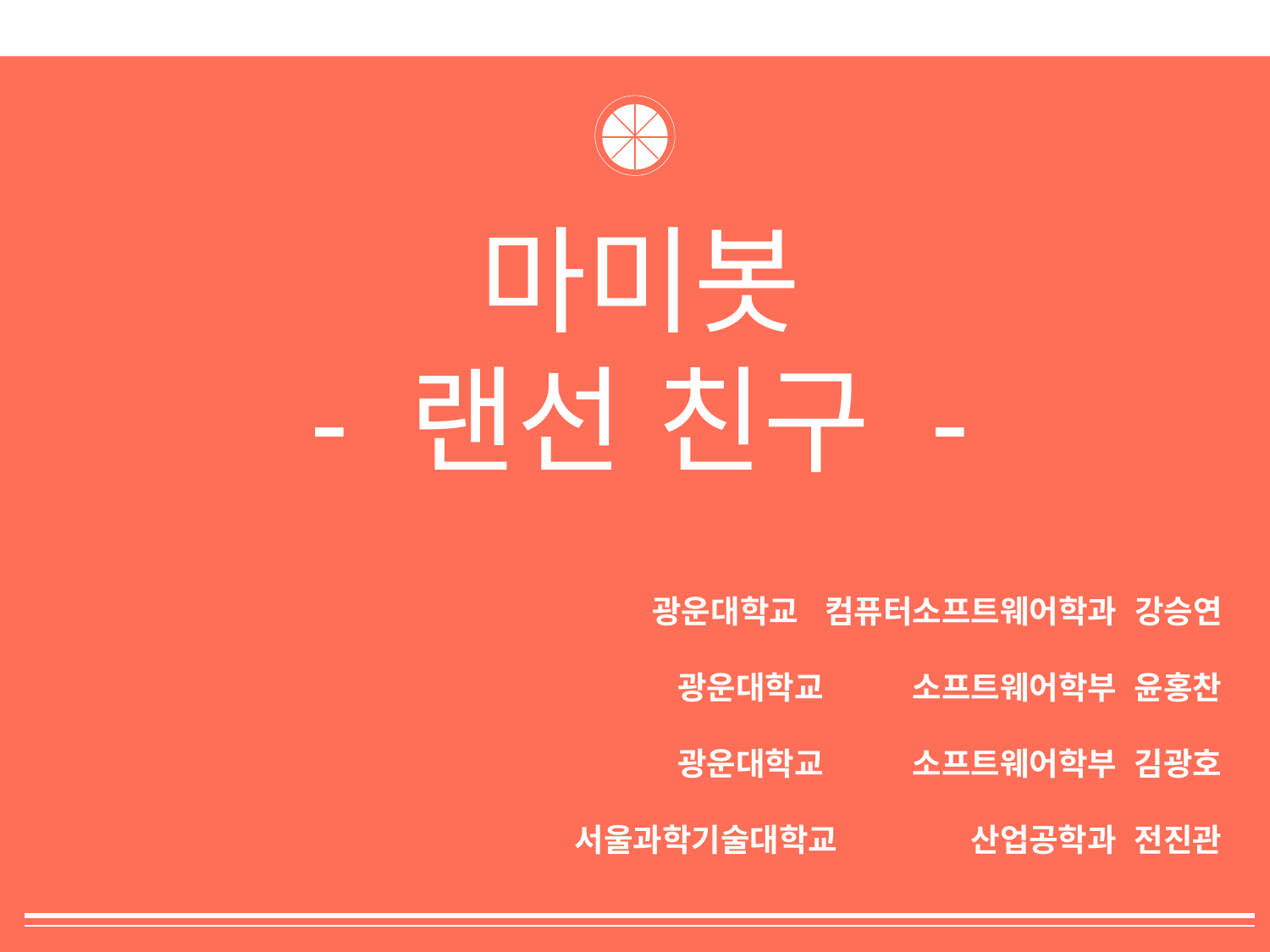

마미봇
- 랜선 친구 -

광운대학교   컴퓨터소프트웨어학과  강승연

광운대학교          소프트웨어학부  윤홍찬

광운대학교          소프트웨어학부  김광호

서울과학기술대학교               산업공학과  전진관